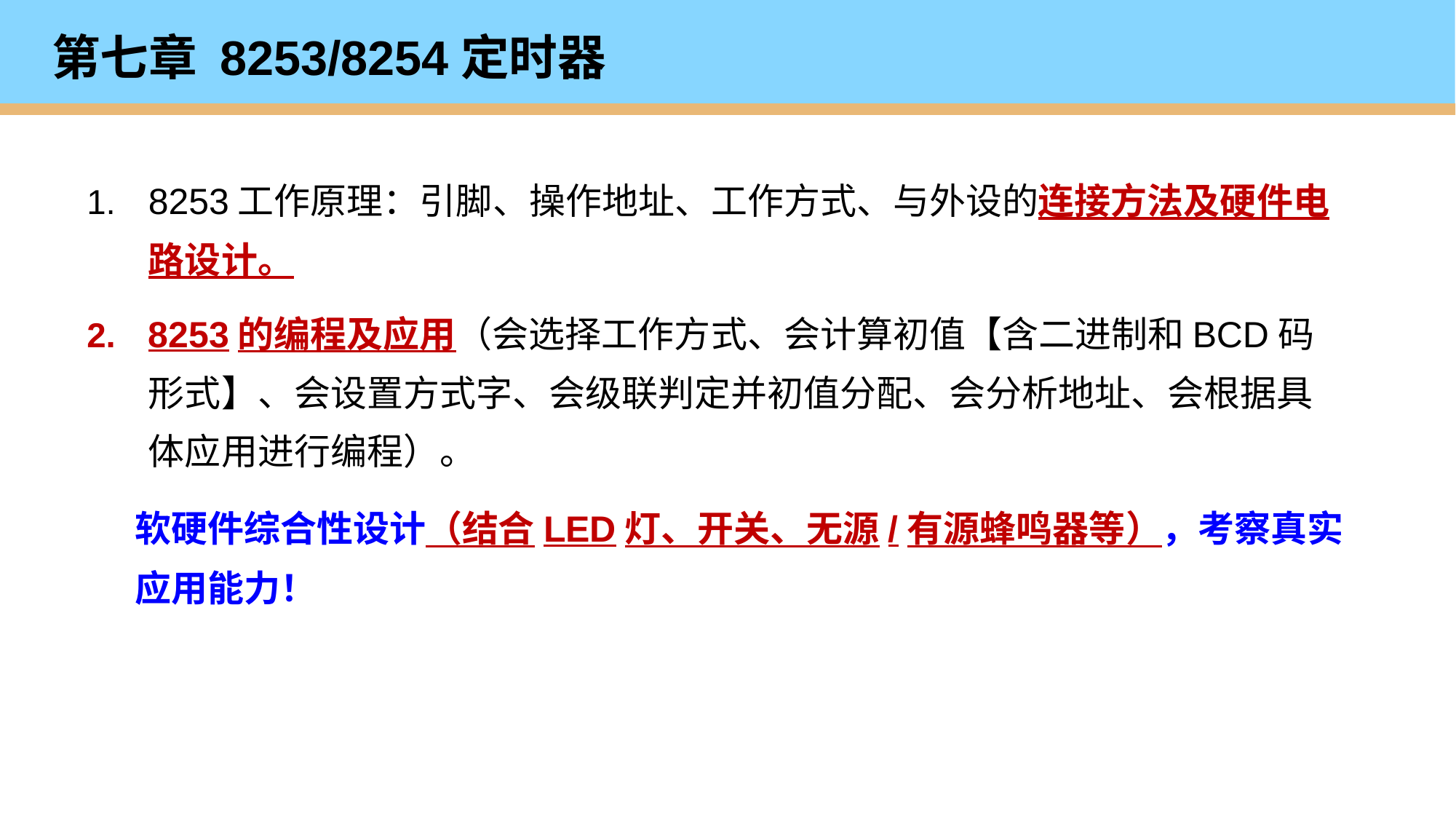

# 第七章 8253/8254定时器
8253工作原理：引脚、操作地址、工作方式、与外设的连接方法及硬件电路设计。
8253的编程及应用（会选择工作方式、会计算初值【含二进制和BCD码形式】、会设置方式字、会级联判定并初值分配、会分析地址、会根据具体应用进行编程）。
软硬件综合性设计（结合LED灯、开关、无源/有源蜂鸣器等），考察真实应用能力！
7